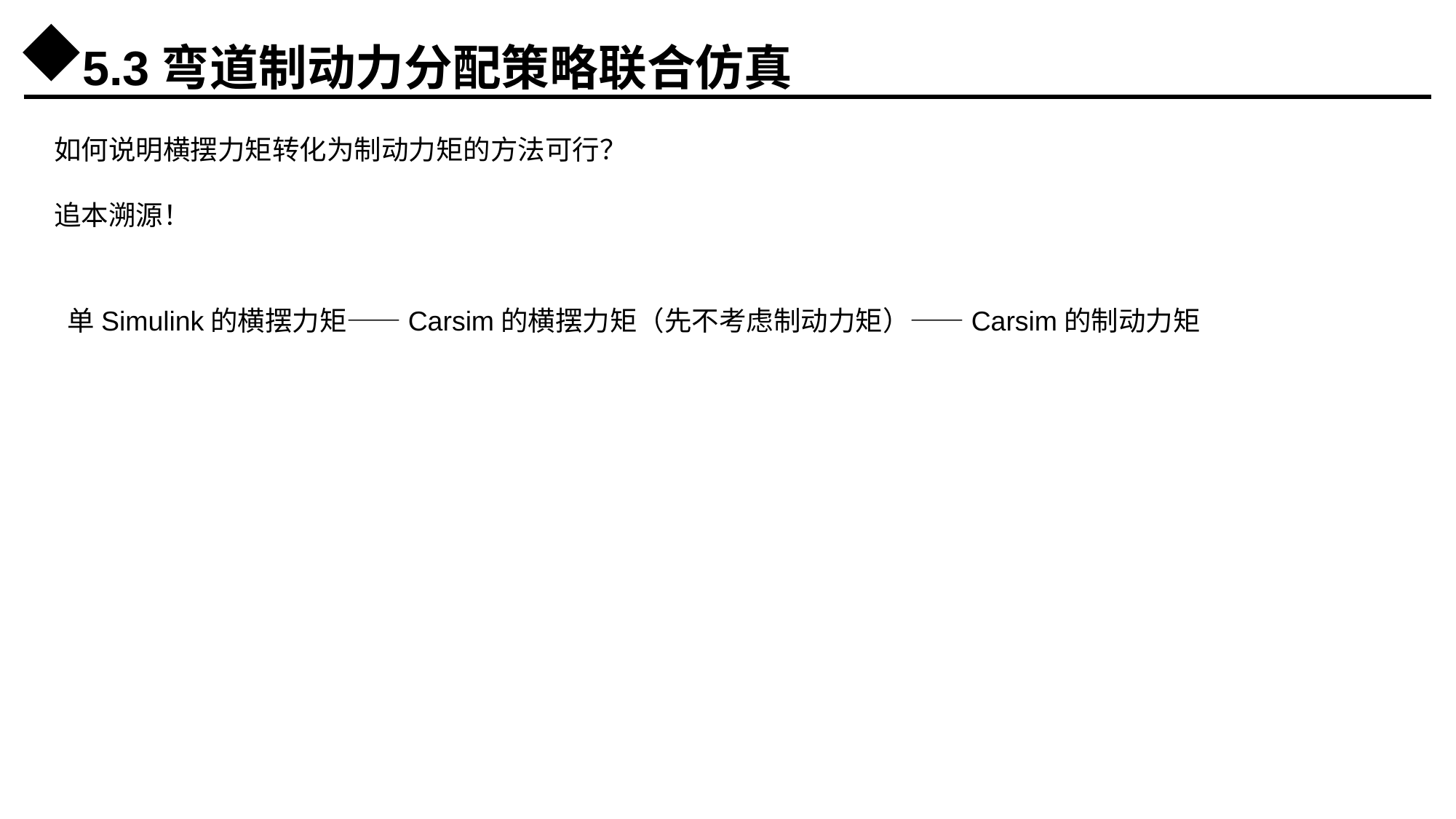

5.3弯道制动力分配策略联合仿真

如何说明横摆力矩转化为制动力矩的方法可行？

追本溯源！
单Simulink的横摆力矩——Carsim的横摆力矩（先不考虑制动力矩）——Carsim的制动力矩